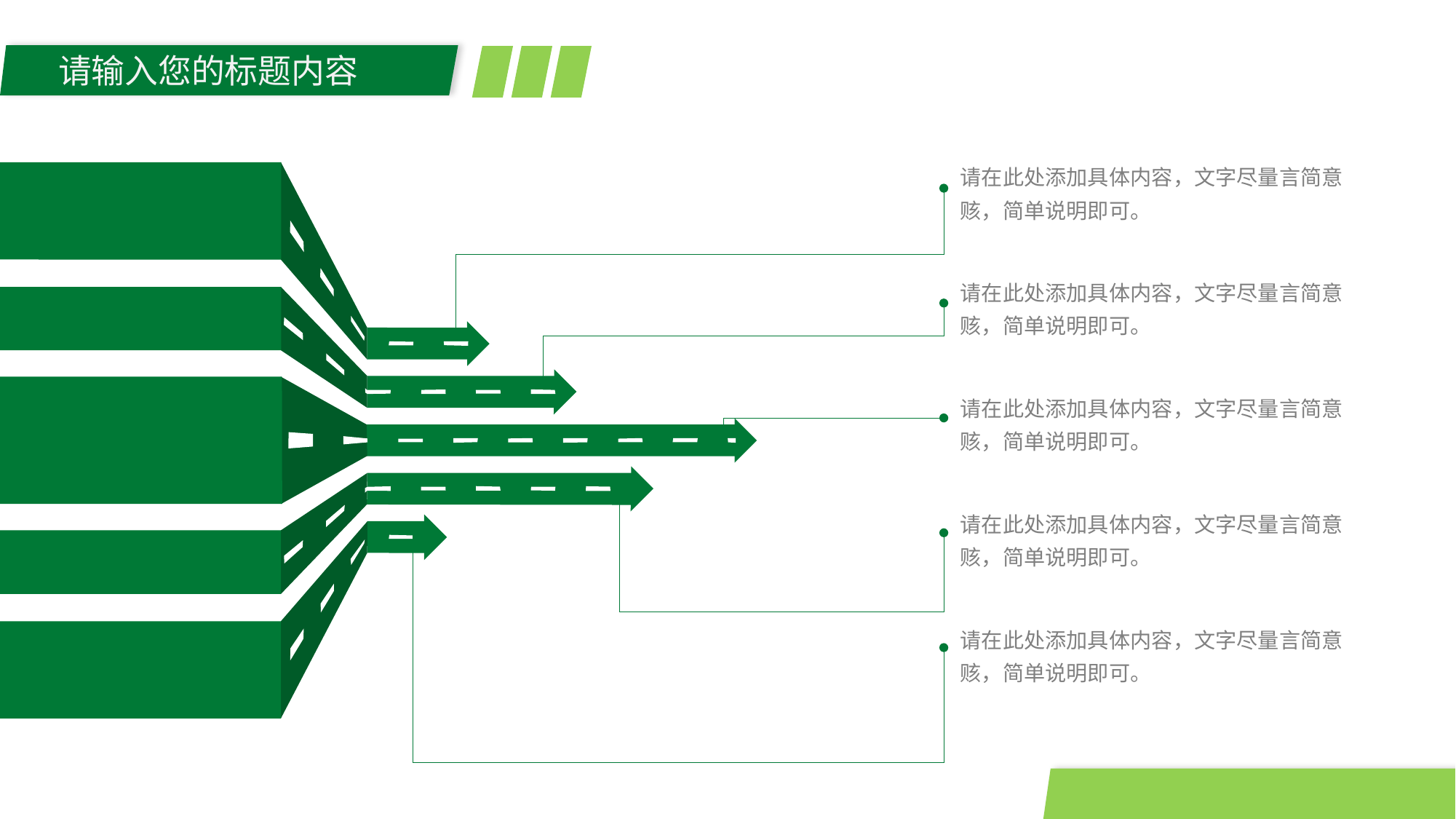

请输入您的标题内容

请在此处添加具体内容，文字尽量言简意赅，简单说明即可。

请在此处添加具体内容，文字尽量言简意赅，简单说明即可。
请在此处添加具体内容，文字尽量言简意赅，简单说明即可。

请在此处添加具体内容，文字尽量言简意赅，简单说明即可。
请在此处添加具体内容，文字尽量言简意赅，简单说明即可。